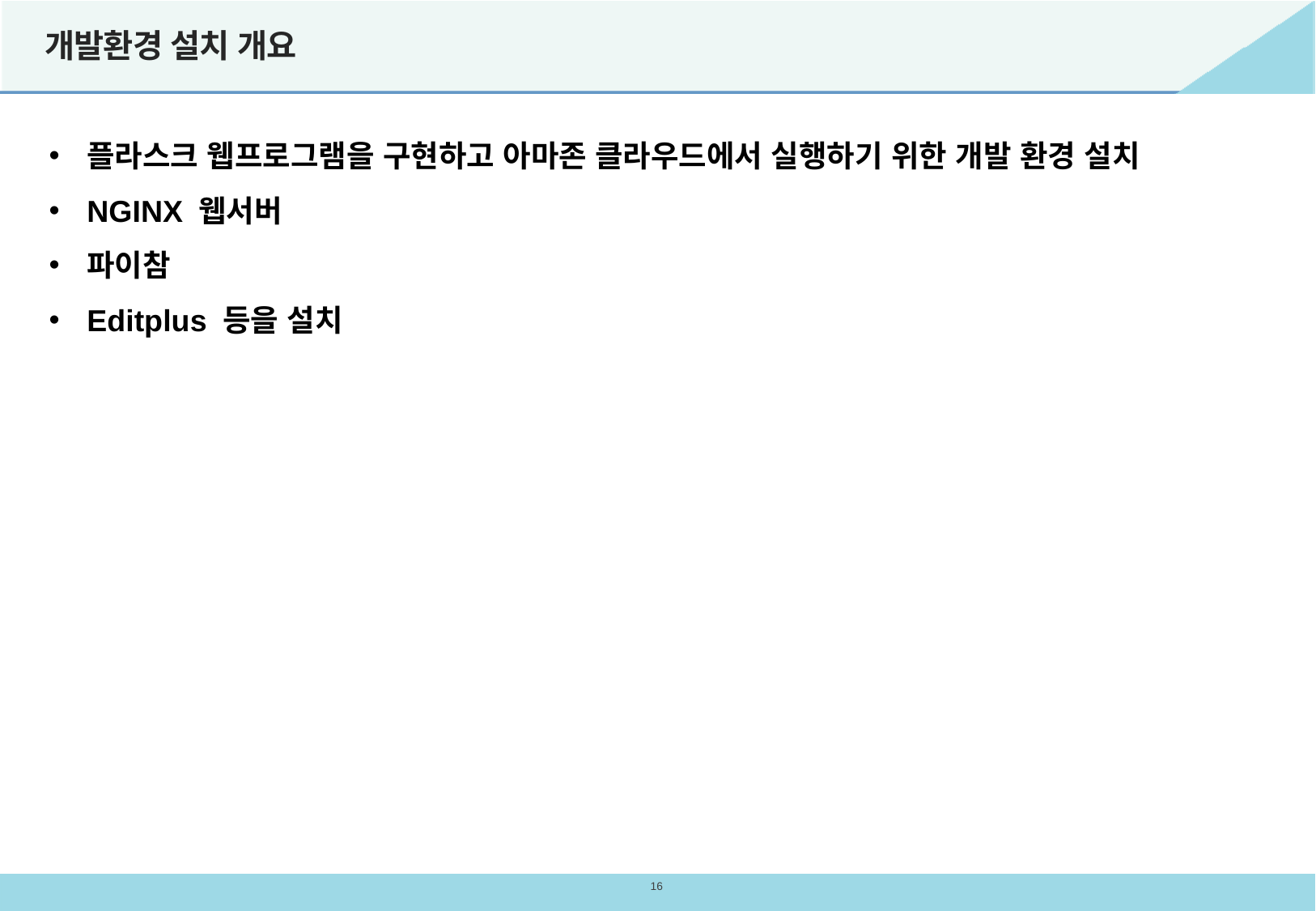

# 개발환경 설치 개요
플라스크 웹프로그램을 구현하고 아마존 클라우드에서 실행하기 위한 개발 환경 설치
NGINX 웹서버
파이참
Editplus 등을 설치